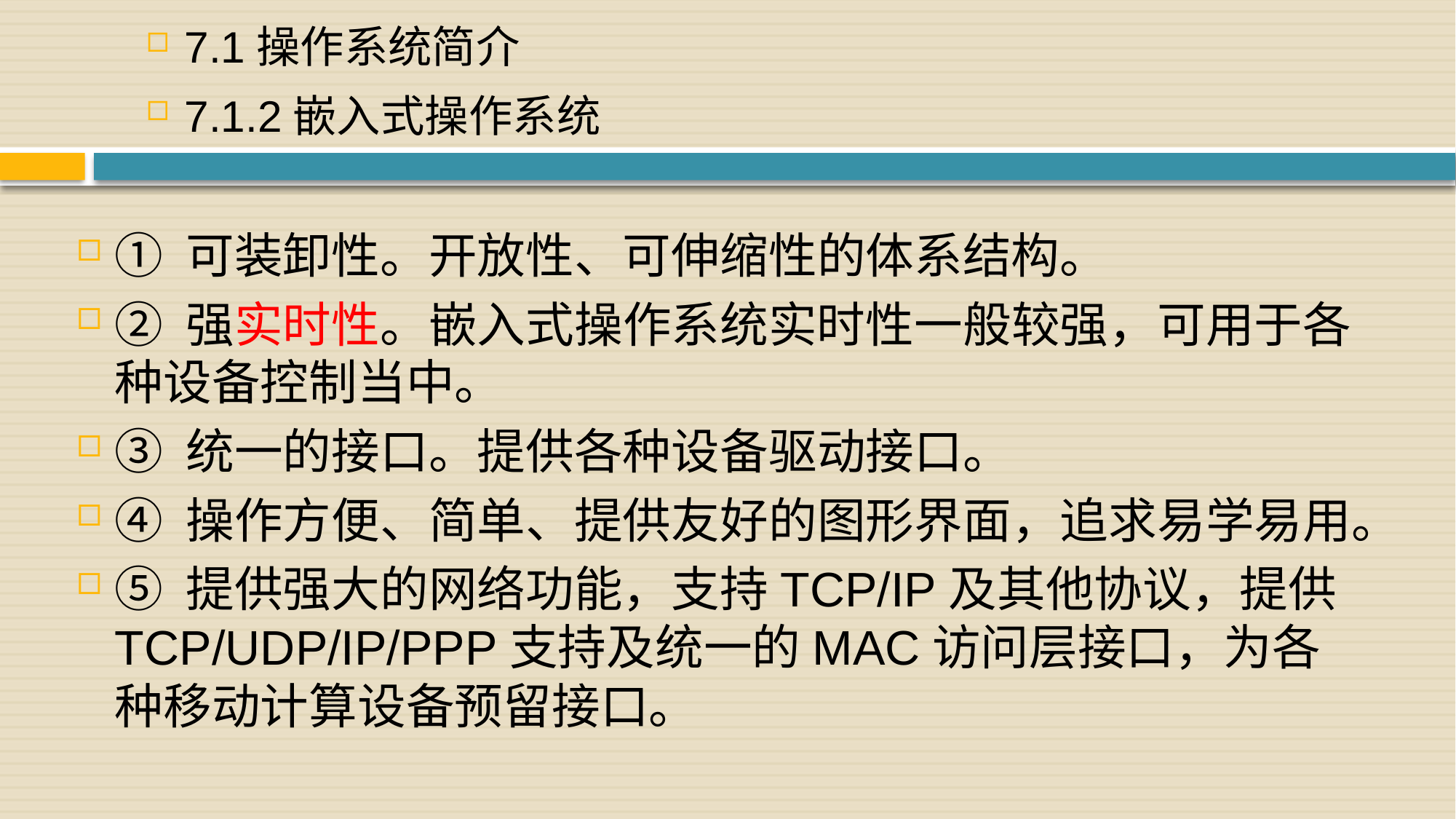

7.1操作系统简介
7.1.2嵌入式操作系统
① 可装卸性。开放性、可伸缩性的体系结构。
② 强实时性。嵌入式操作系统实时性一般较强，可用于各种设备控制当中。
③ 统一的接口。提供各种设备驱动接口。
④ 操作方便、简单、提供友好的图形界面，追求易学易用。
⑤ 提供强大的网络功能，支持TCP/IP及其他协议，提供TCP/UDP/IP/PPP支持及统一的MAC访问层接口，为各种移动计算设备预留接口。